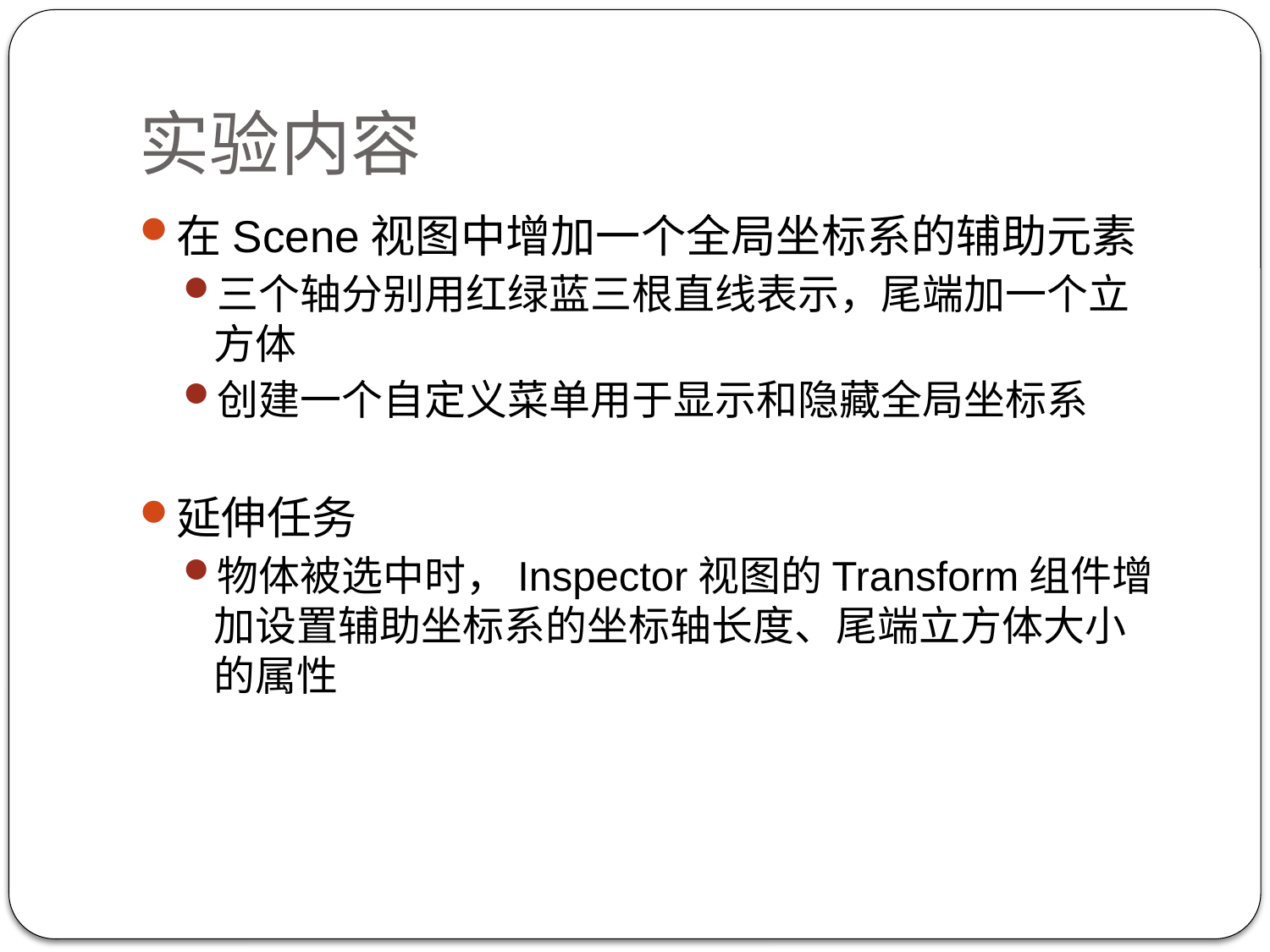

# 实验内容
在Scene视图中增加一个全局坐标系的辅助元素
三个轴分别用红绿蓝三根直线表示，尾端加一个立方体
创建一个自定义菜单用于显示和隐藏全局坐标系

延伸任务
物体被选中时，Inspector视图的Transform组件增加设置辅助坐标系的坐标轴长度、尾端立方体大小的属性